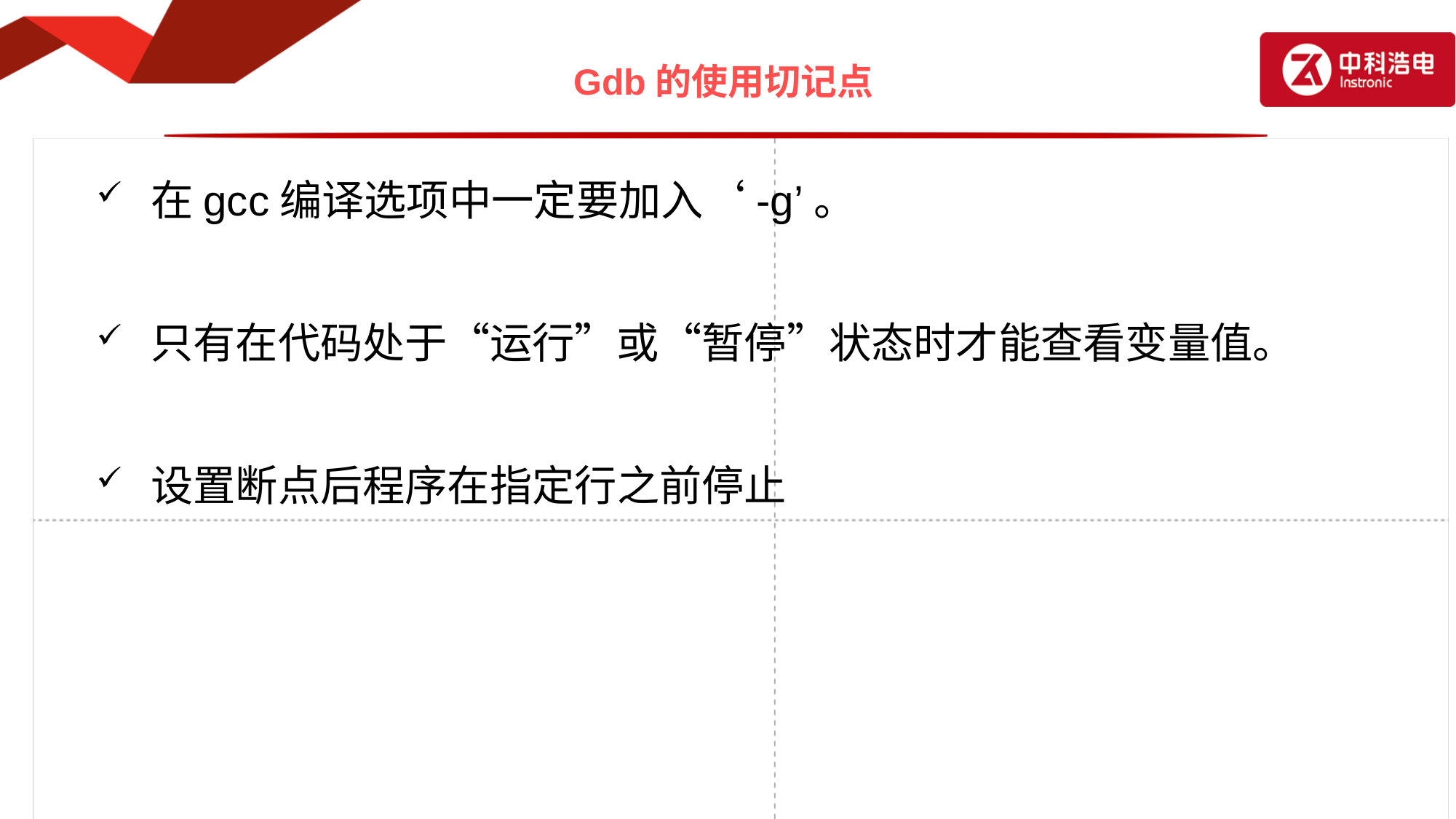

# Gdb的使用切记点
在gcc编译选项中一定要加入‘-g’。

只有在代码处于“运行”或“暂停”状态时才能查看变量值。

设置断点后程序在指定行之前停止